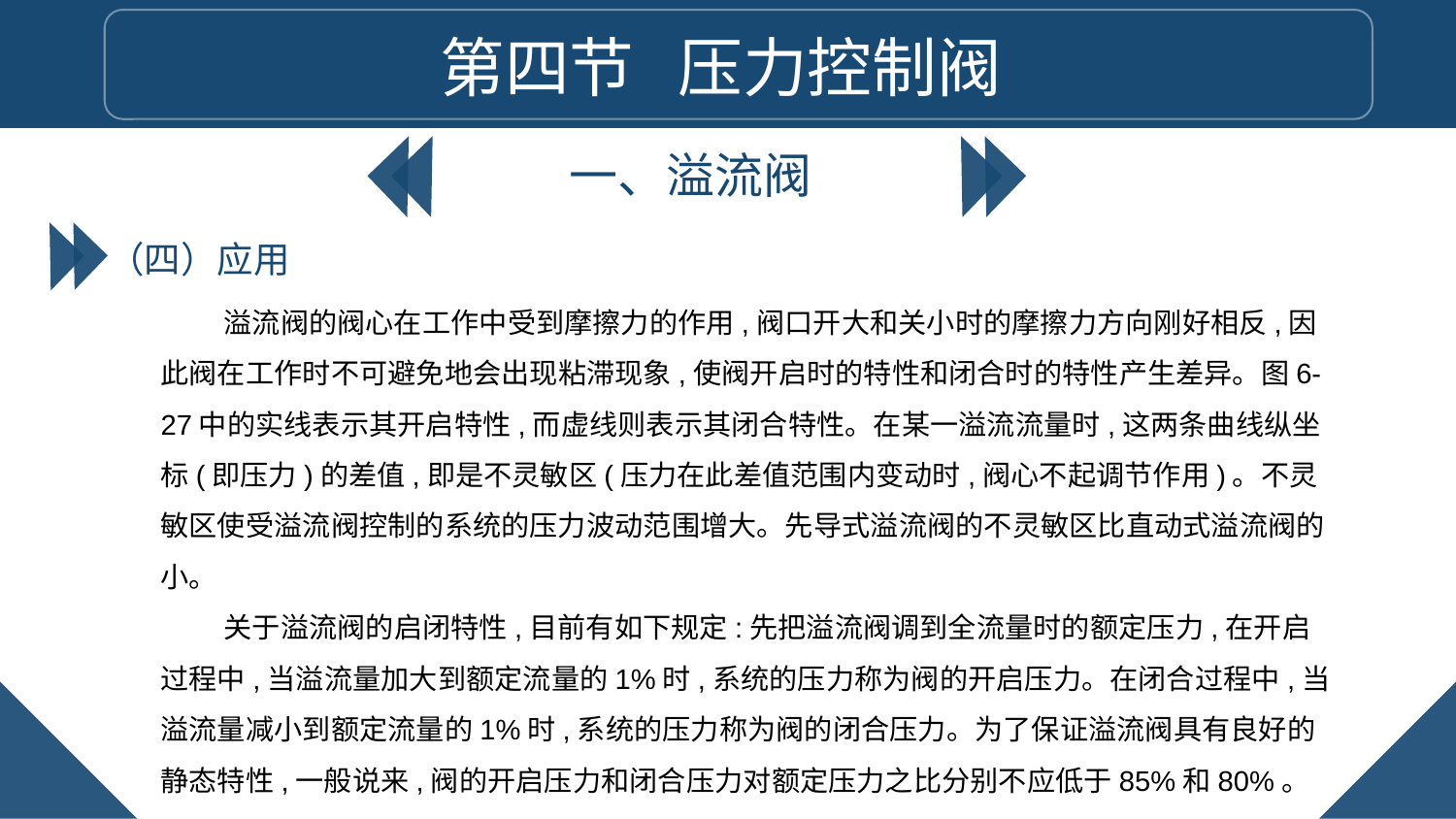

第四节   压力控制阀
一、溢流阀

（四）应用

溢流阀的阀心在工作中受到摩擦力的作用,阀口开大和关小时的摩擦力方向刚好相反,因此阀在工作时不可避免地会出现粘滞现象,使阀开启时的特性和闭合时的特性产生差异。图6-27中的实线表示其开启特性,而虚线则表示其闭合特性。在某一溢流流量时,这两条曲线纵坐标(即压力)的差值,即是不灵敏区(压力在此差值范围内变动时,阀心不起调节作用)。不灵敏区使受溢流阀控制的系统的压力波动范围增大。先导式溢流阀的不灵敏区比直动式溢流阀的小。
关于溢流阀的启闭特性,目前有如下规定:先把溢流阀调到全流量时的额定压力,在开启过程中,当溢流量加大到额定流量的1%时,系统的压力称为阀的开启压力。在闭合过程中,当溢流量减小到额定流量的1%时,系统的压力称为阀的闭合压力。为了保证溢流阀具有良好的静态特性,一般说来,阀的开启压力和闭合压力对额定压力之比分别不应低于85%和80%。